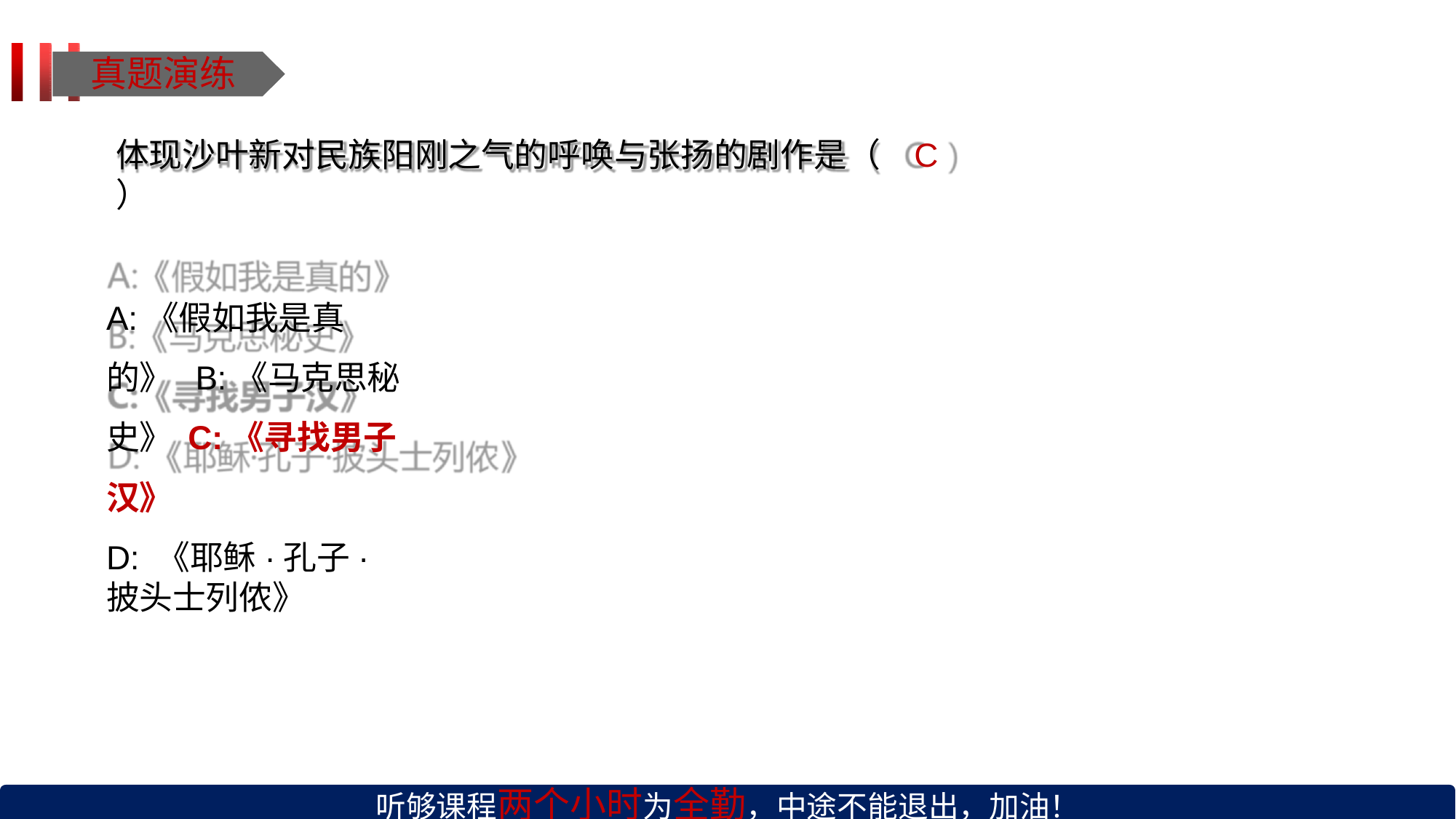

# 真题演练

体现沙叶新对民族阳刚之气的呼唤与张扬的剧作是（	C	）

A:《假如我是真的》  B:《马克思秘史》 C:《寻找男子汉》
D: 《耶稣·孔子·披头士列侬》

听够课程两个小时为全勤，中途不能退出，加油！